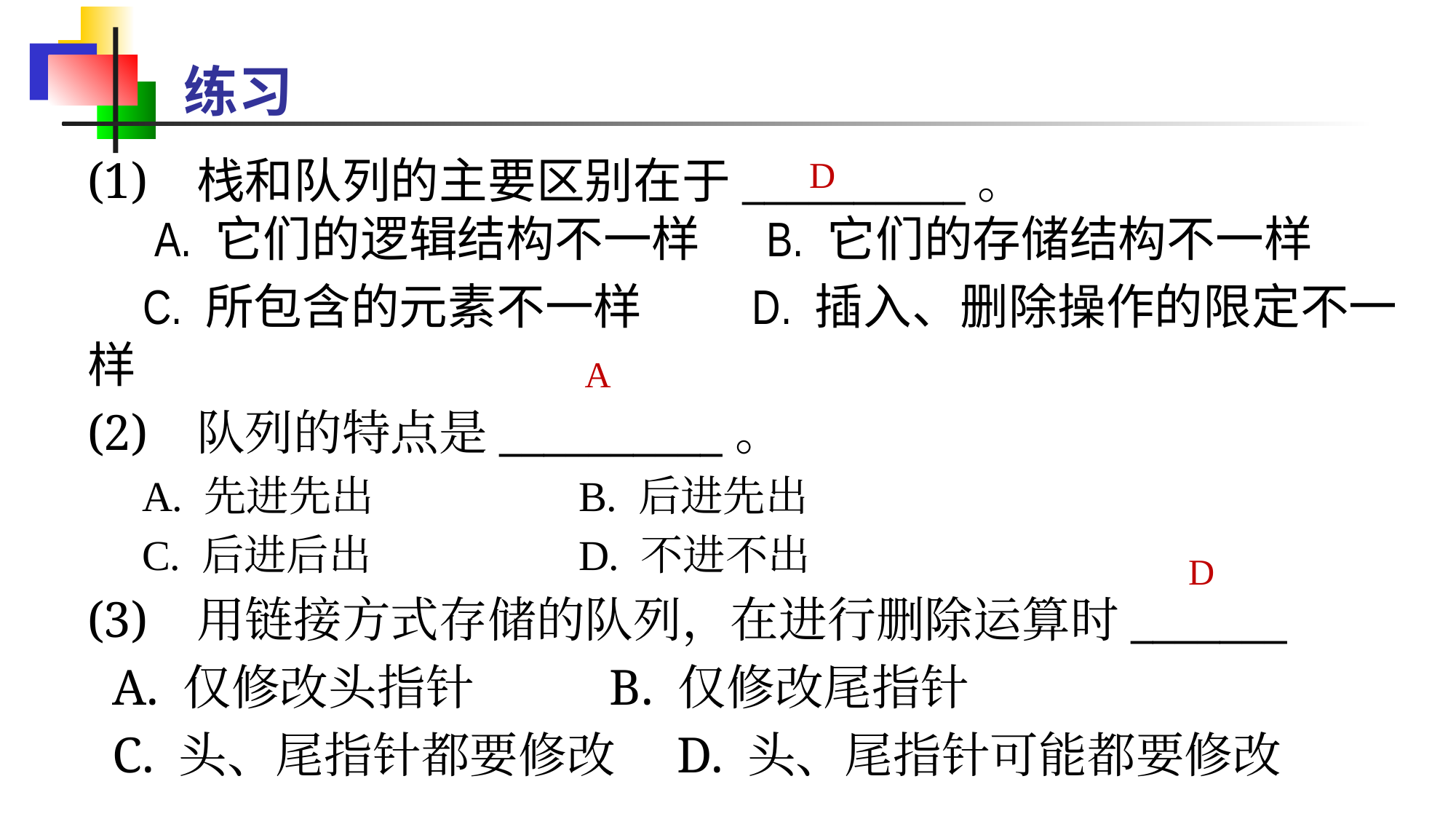

# 练习
(1)	栈和队列的主要区别在于__________。
     A. 它们的逻辑结构不一样     B. 它们的存储结构不一样
     C. 所包含的元素不一样         D. 插入、删除操作的限定不一样
(2)	队列的特点是__________。
A. 先进先出        		B. 后进先出
C. 后进后出        		D. 不进不出
(3)	用链接方式存储的队列，在进行删除运算时_______
  A. 仅修改头指针          B. 仅修改尾指针
  C. 头、尾指针都要修改    D. 头、尾指针可能都要修改
D
A
D